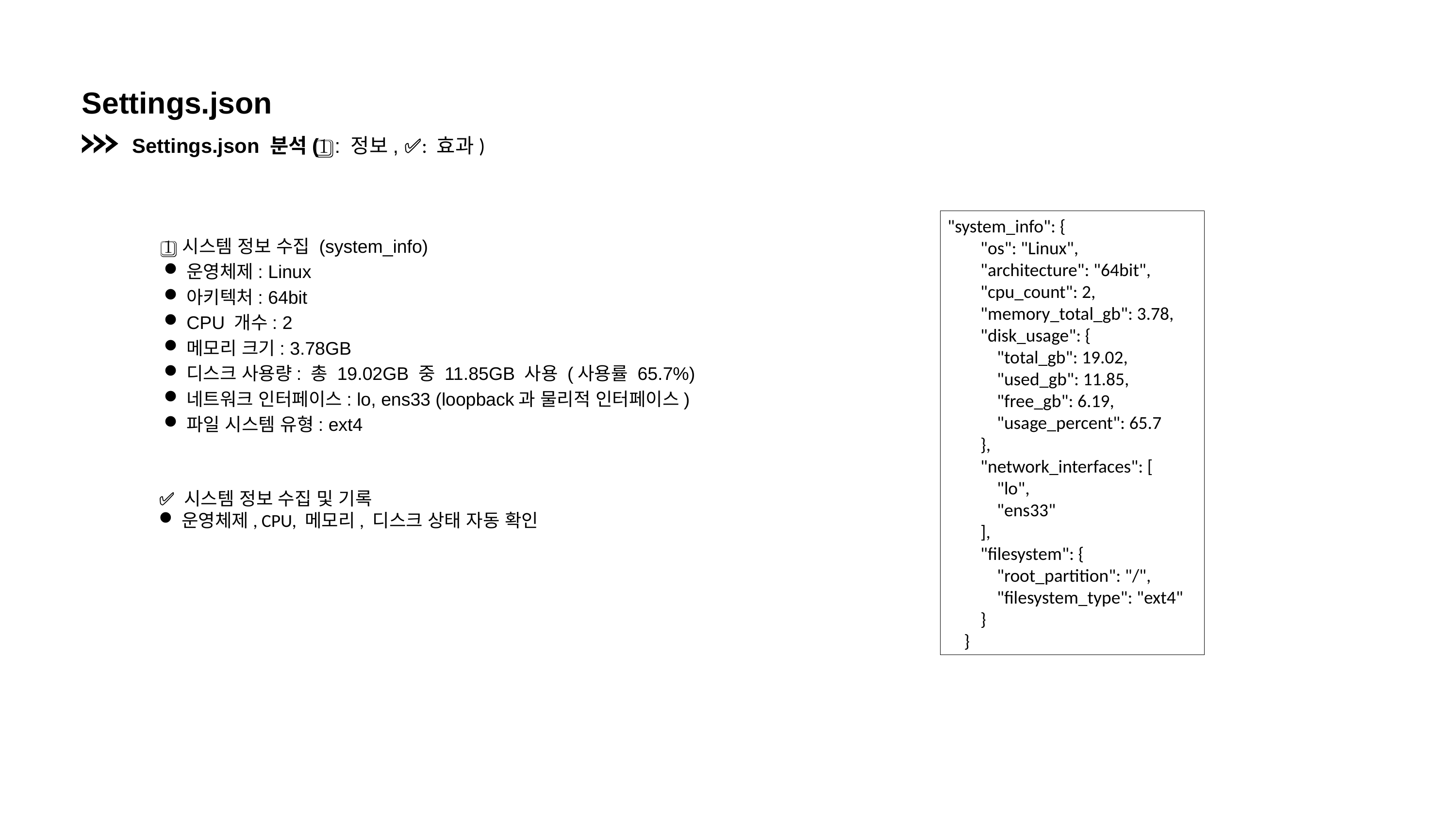

Settings.json
Settings.json 분석(1️⃣ : 정보, ✅: 효과)

"system_info": {
        "os": "Linux",
        "architecture": "64bit",
        "cpu_count": 2,
        "memory_total_gb": 3.78,
        "disk_usage": {
            "total_gb": 19.02,
            "used_gb": 11.85,
            "free_gb": 6.19,
            "usage_percent": 65.7
        },
        "network_interfaces": [
            "lo",
            "ens33"
        ],
        "filesystem": {
            "root_partition": "/",
            "filesystem_type": "ext4"
        }
    }
1️⃣ 시스템 정보 수집 (system_info)
운영체제: Linux
아키텍처: 64bit
CPU 개수: 2
메모리 크기: 3.78GB
디스크 사용량: 총 19.02GB 중 11.85GB 사용 (사용률 65.7%)
네트워크 인터페이스: lo, ens33 (loopback과 물리적 인터페이스)
파일 시스템 유형: ext4
✅ 시스템 정보 수집 및 기록
운영체제, CPU, 메모리, 디스크 상태 자동 확인